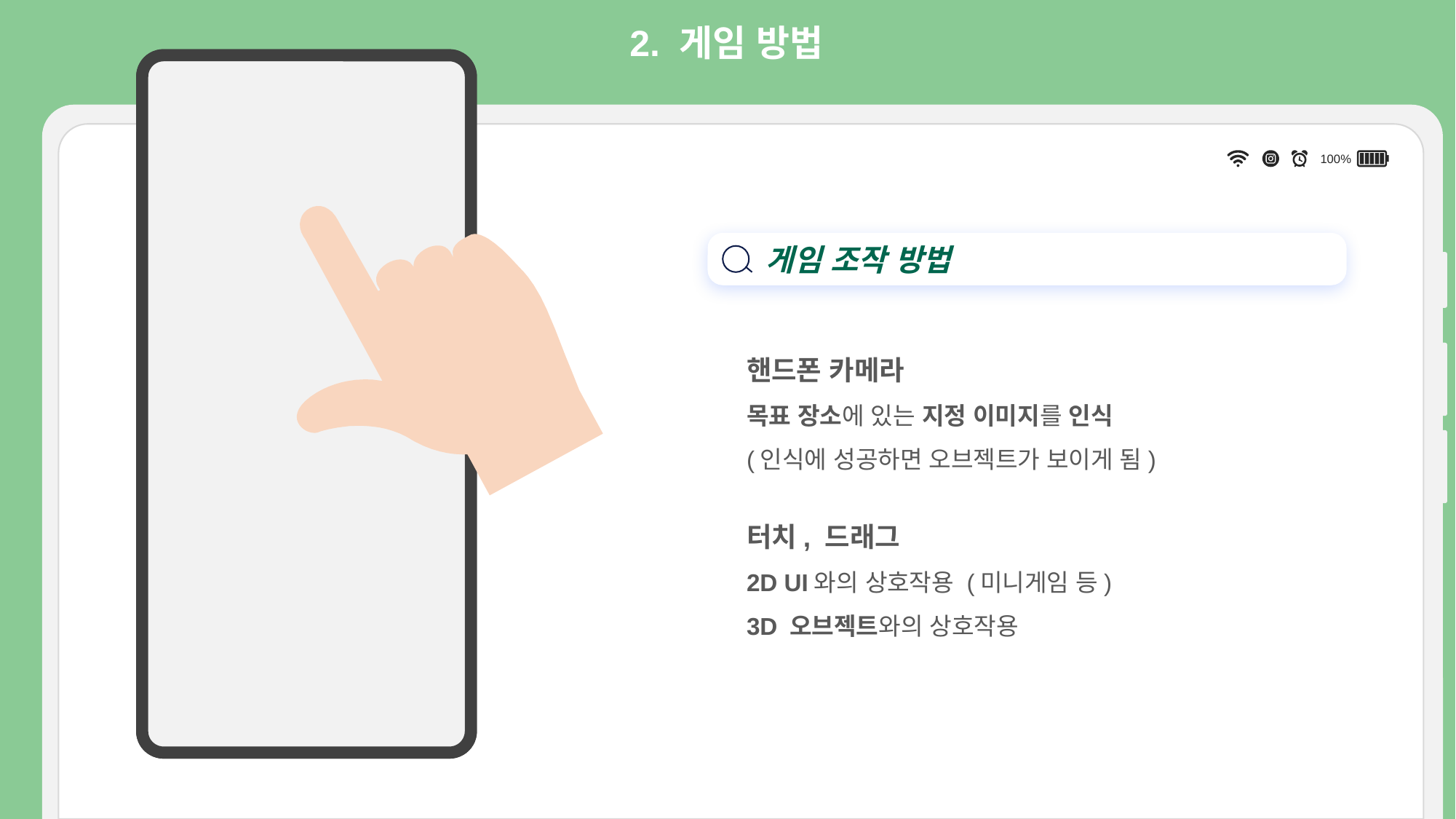

2. 게임 방법

게임 조작 방법

핸드폰 카메라
목표 장소에 있는 지정 이미지를 인식
(인식에 성공하면 오브젝트가 보이게 됨)
터치, 드래그
2D UI와의 상호작용 (미니게임 등)
3D 오브젝트와의 상호작용